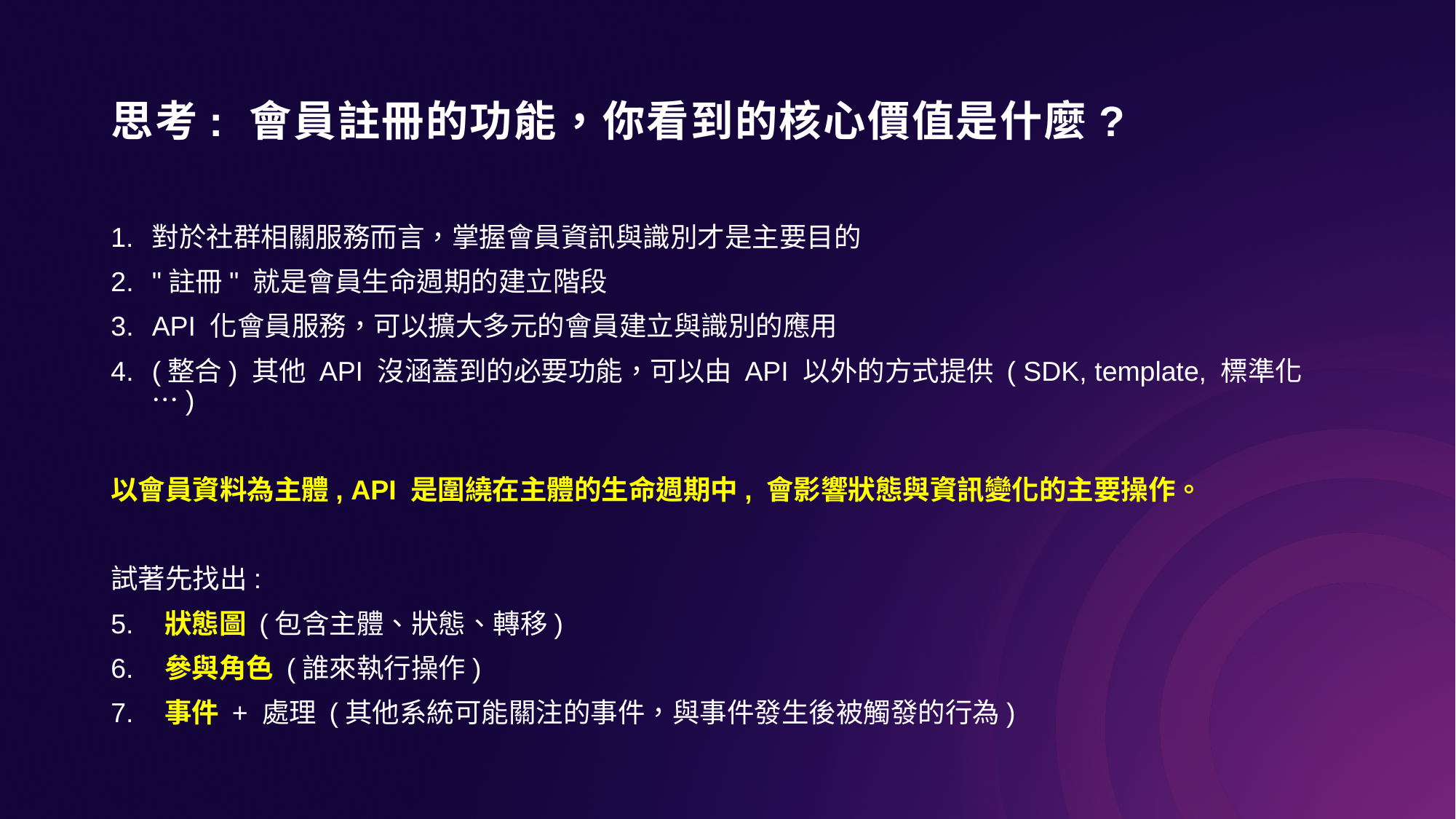

# 思考: 會員註冊的功能，你看到的核心價值是什麼?
對於社群相關服務而言，掌握會員資訊與識別才是主要目的
"註冊" 就是會員生命週期的建立階段
API 化會員服務，可以擴大多元的會員建立與識別的應用
(整合) 其他 API 沒涵蓋到的必要功能，可以由 API 以外的方式提供 ( SDK, template, 標準化…)

以會員資料為主體, API 是圍繞在主體的生命週期中, 會影響狀態與資訊變化的主要操作。

試著先找出:
 狀態圖 (包含主體、狀態、轉移)
 參與角色 (誰來執行操作)
 事件 + 處理 (其他系統可能關注的事件，與事件發生後被觸發的行為)